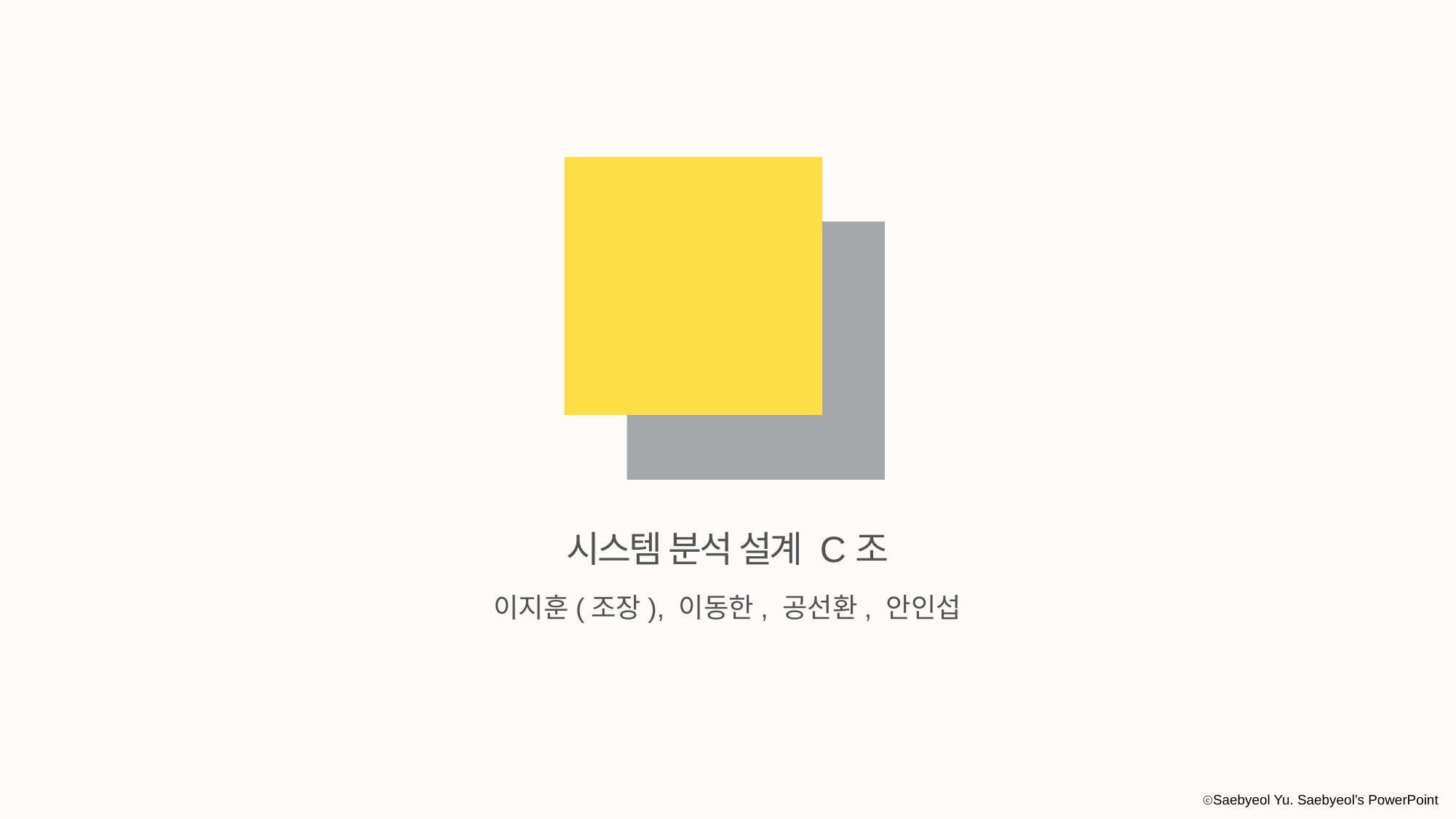

시스템 분석 설계 C조
이지훈(조장), 이동한, 공선환, 안인섭